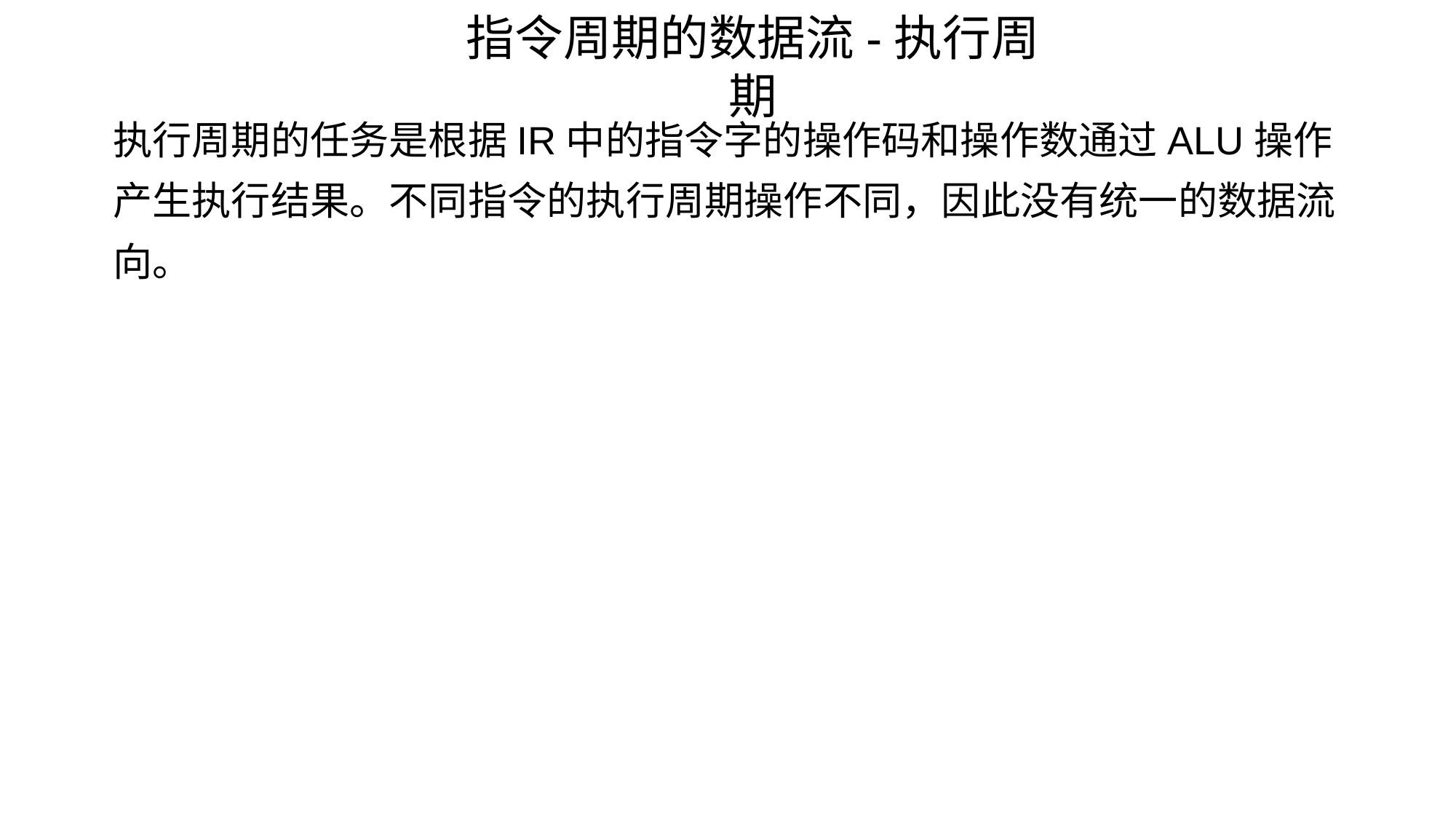

指令周期的数据流-执行周期
执行周期的任务是根据IR中的指令字的操作码和操作数通过ALU操作产生执行结果。不同指令的执行周期操作不同，因此没有统一的数据流向。